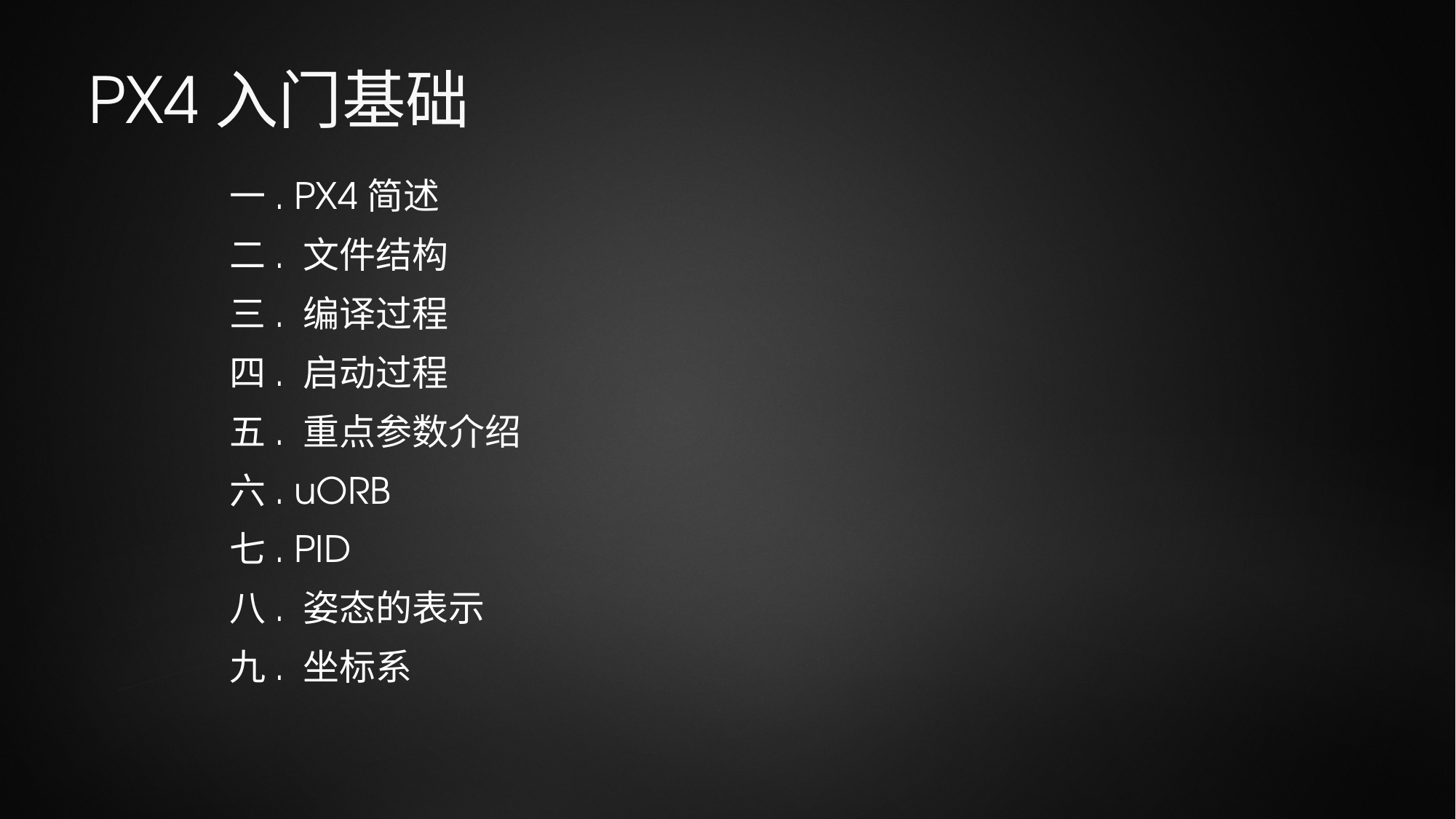

# PX4入门基础
一. PX4简述
二. 文件结构
三. 编译过程
四. 启动过程
五. 重点参数介绍
六. uORB
七. PID
八. 姿态的表示
九. 坐标系